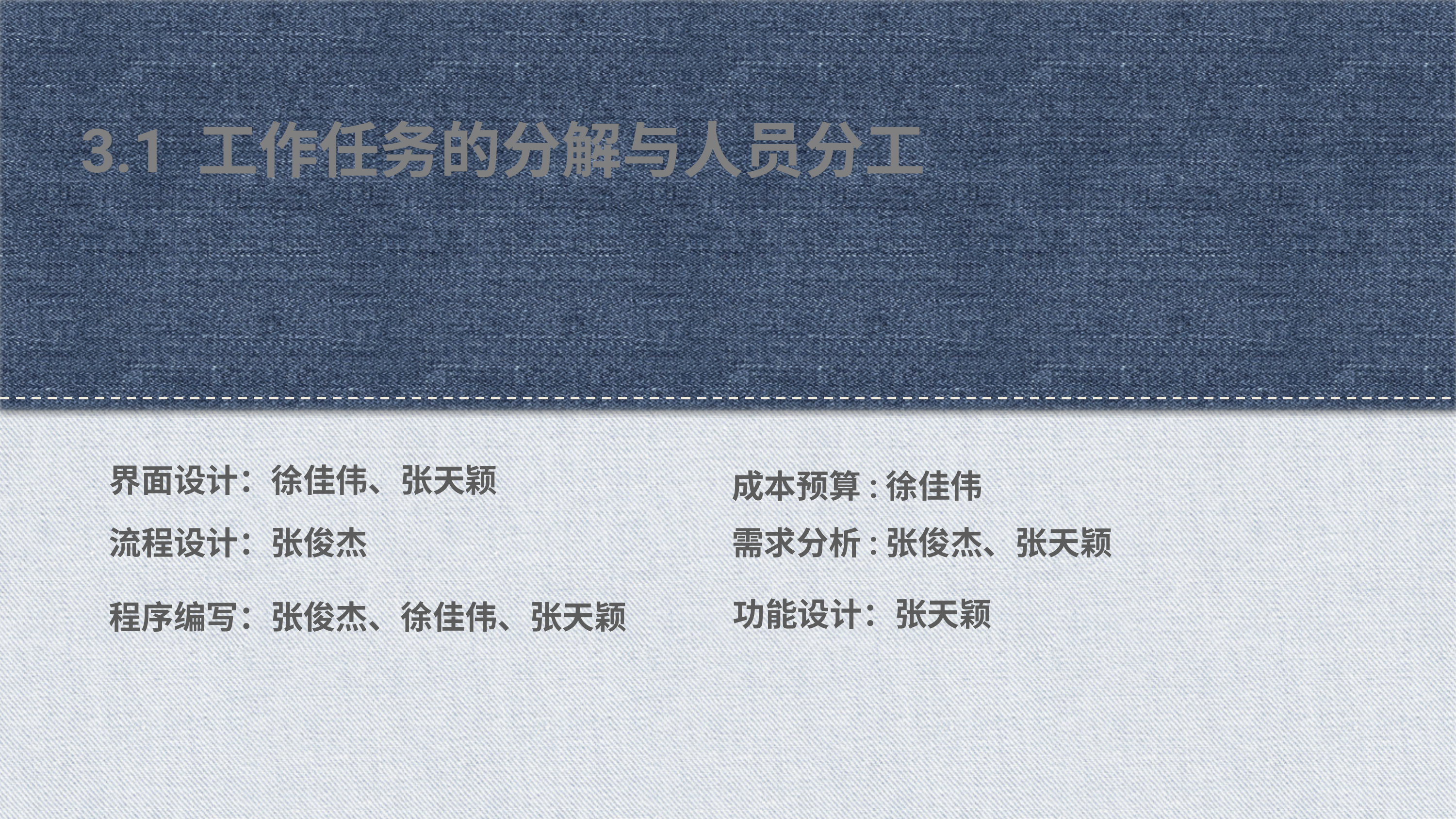

3.1 工作任务的分解与人员分工
界面设计：徐佳伟、张天颖
成本预算:徐佳伟
流程设计：张俊杰
需求分析:张俊杰、张天颖
功能设计：张天颖
程序编写：张俊杰、徐佳伟、张天颖